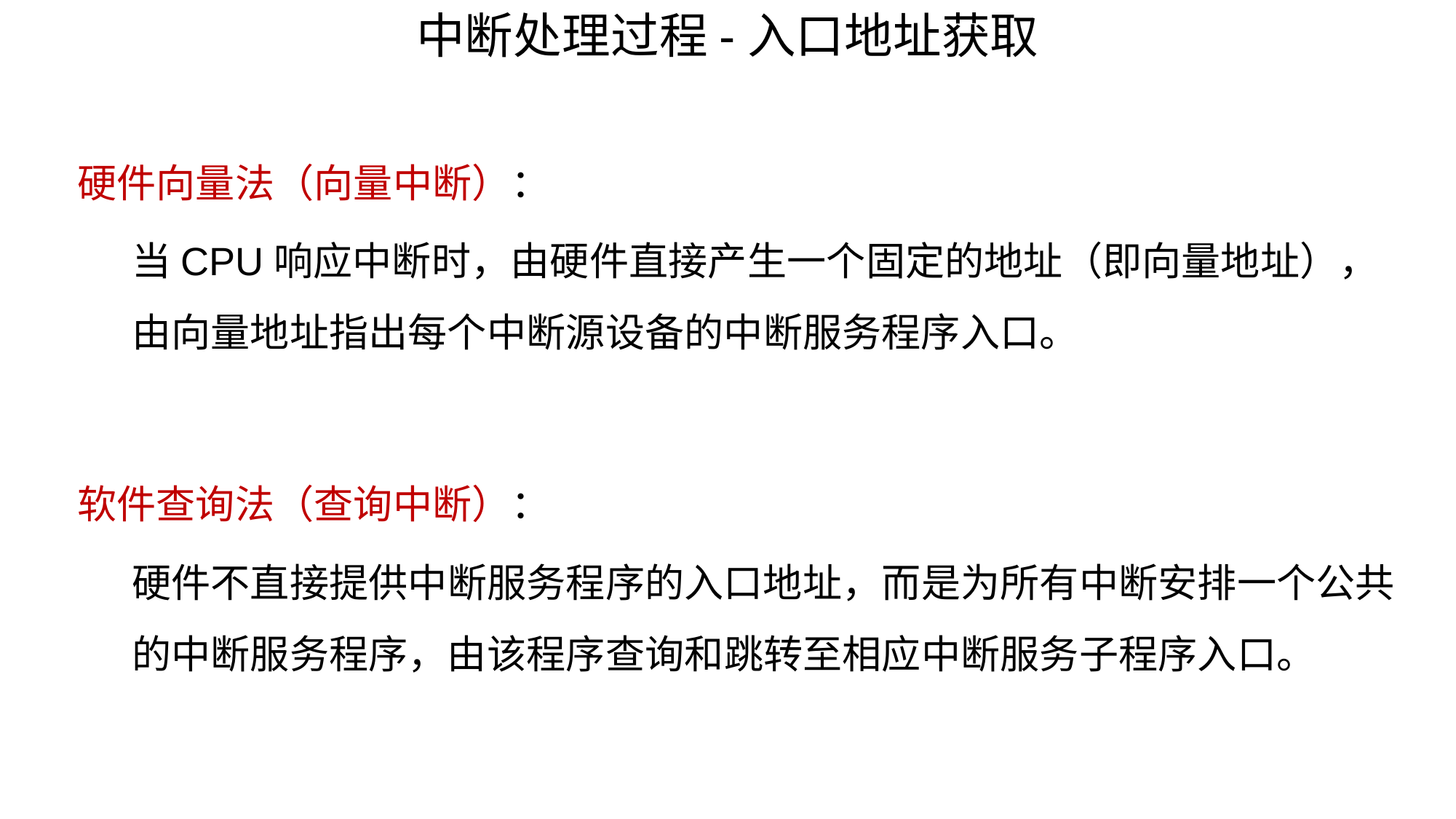

中断处理过程-入口地址获取
硬件向量法（向量中断）：
当CPU响应中断时，由硬件直接产生一个固定的地址（即向量地址），由向量地址指出每个中断源设备的中断服务程序入口。

软件查询法（查询中断）：
硬件不直接提供中断服务程序的入口地址，而是为所有中断安排一个公共的中断服务程序，由该程序查询和跳转至相应中断服务子程序入口。